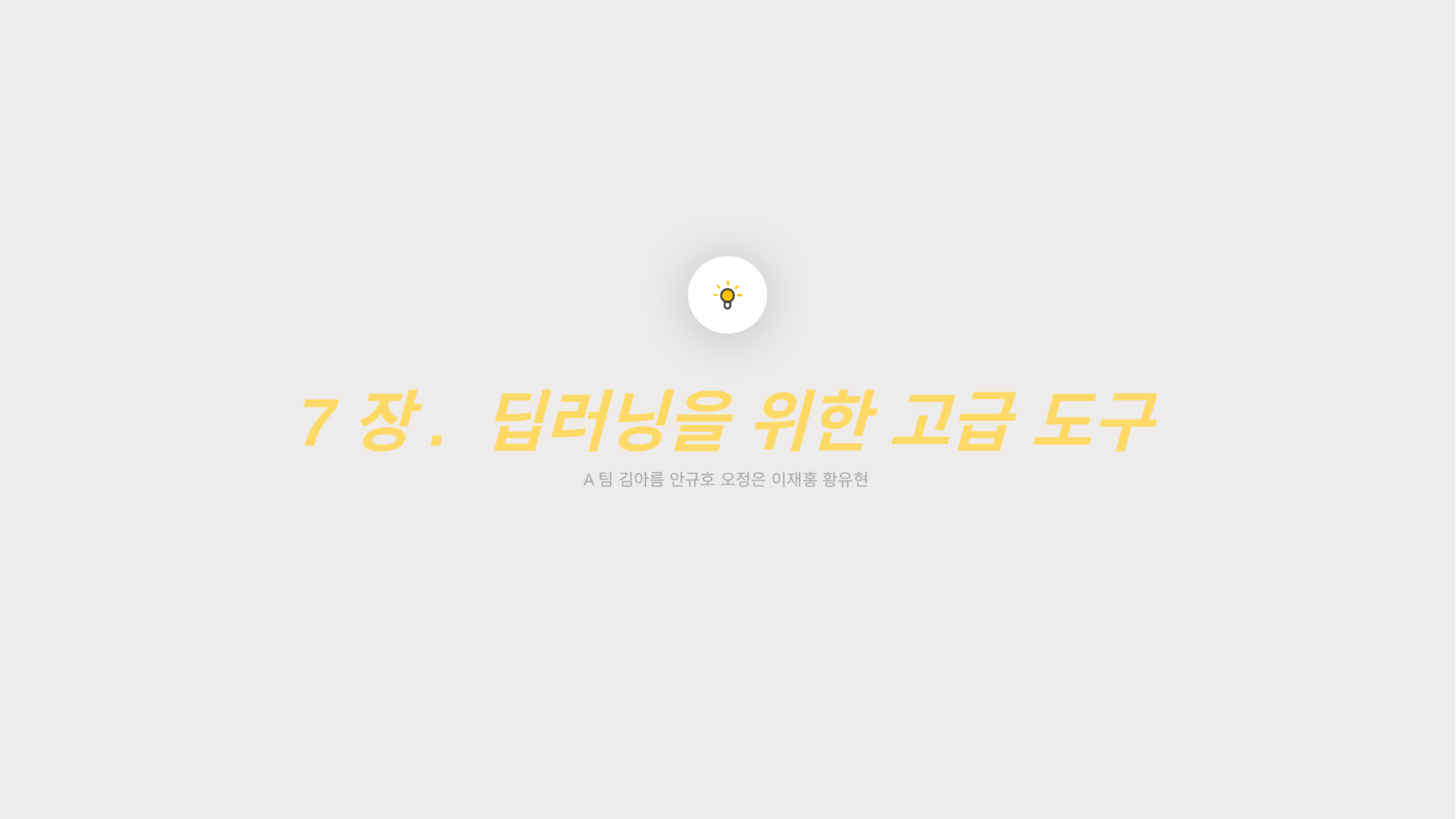

7장. 딥러닝을 위한 고급 도구
A팀 김아름 안규호 오정은 이재홍 황유현